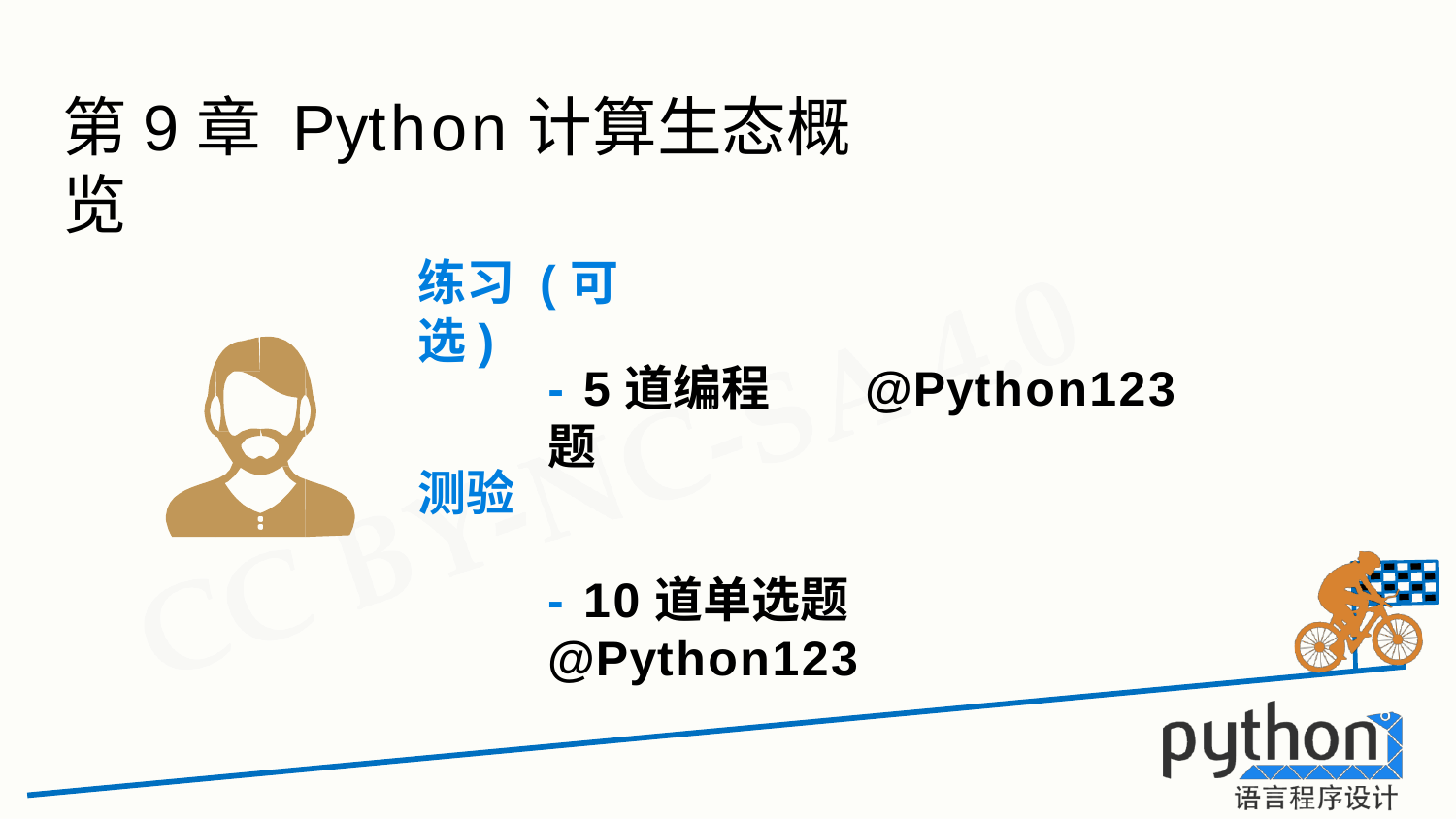

# 第9章 Python计算生态概览
练习 (可选)

- 5道编程题
@Python123
测验

- 10道单选题	@Python123